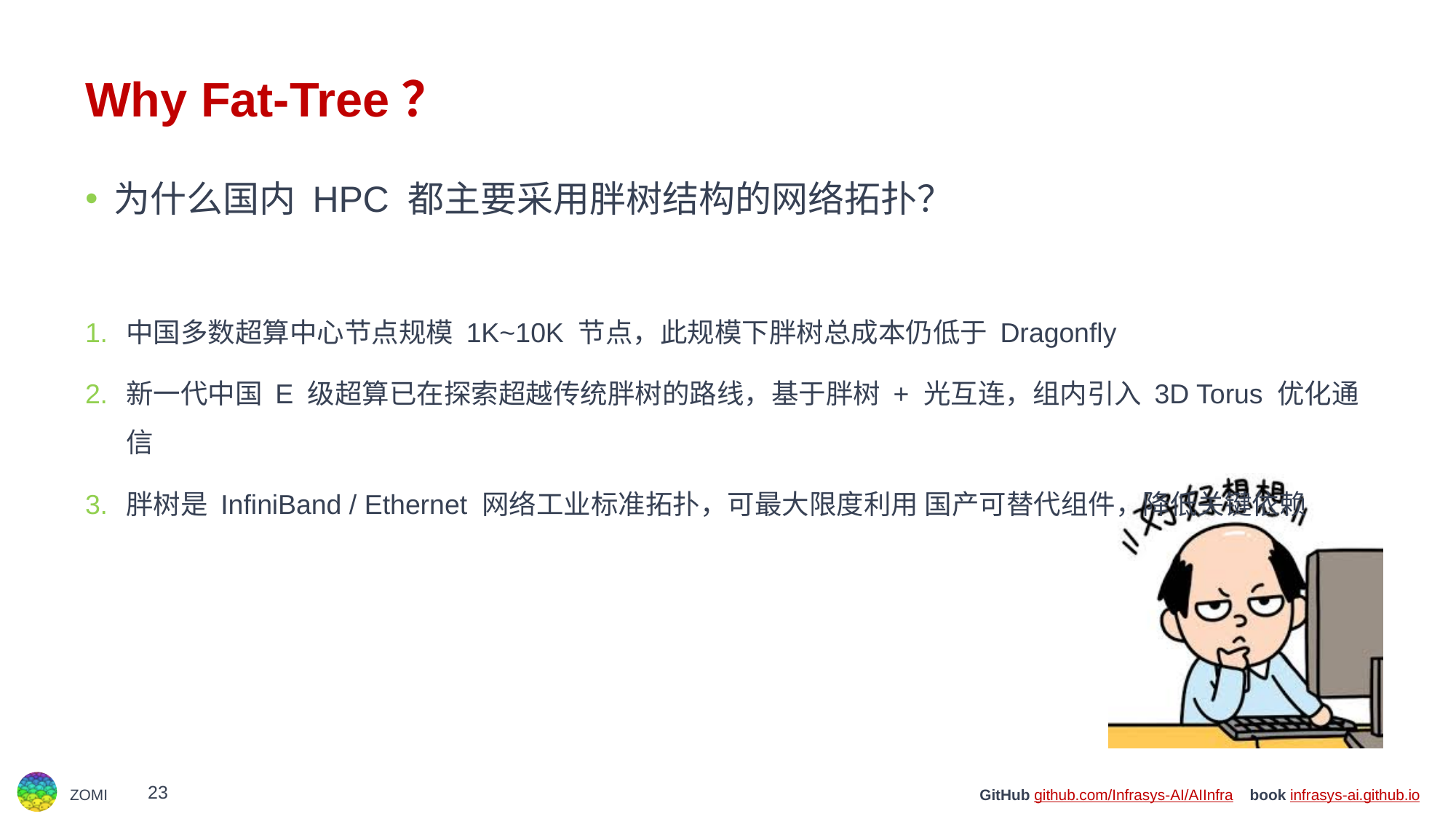

# Why Fat-Tree？
为什么国内 HPC 都主要采用胖树结构的网络拓扑？

中国多数超算中心节点规模 1K~10K 节点​，此规模下胖树总成本仍低于 Dragonfly
新一代中国 E 级超算已在探索超越传统胖树的路线，基于​​胖树 + 光互连​​，组内引入 ​​3D Torus​​ 优化通信
胖树是 ​​InfiniBand / Ethernet 网络工业标准拓扑​​，可最大限度利用 ​​国产可替代组件​​，降低关键依赖